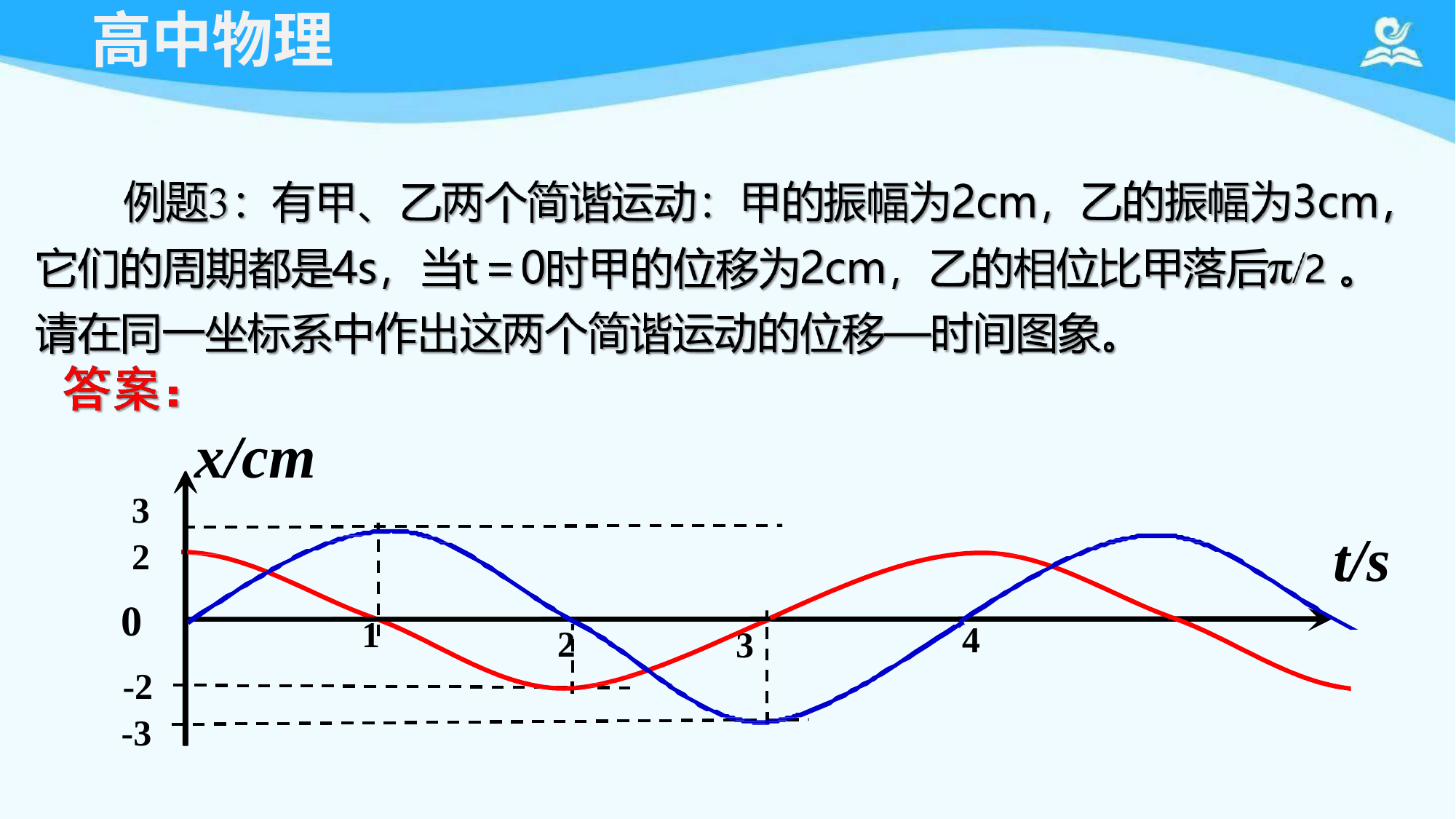

# 高中物理

x/cm

3
2
0
-2
-3
t/s

0

1

4
2
3